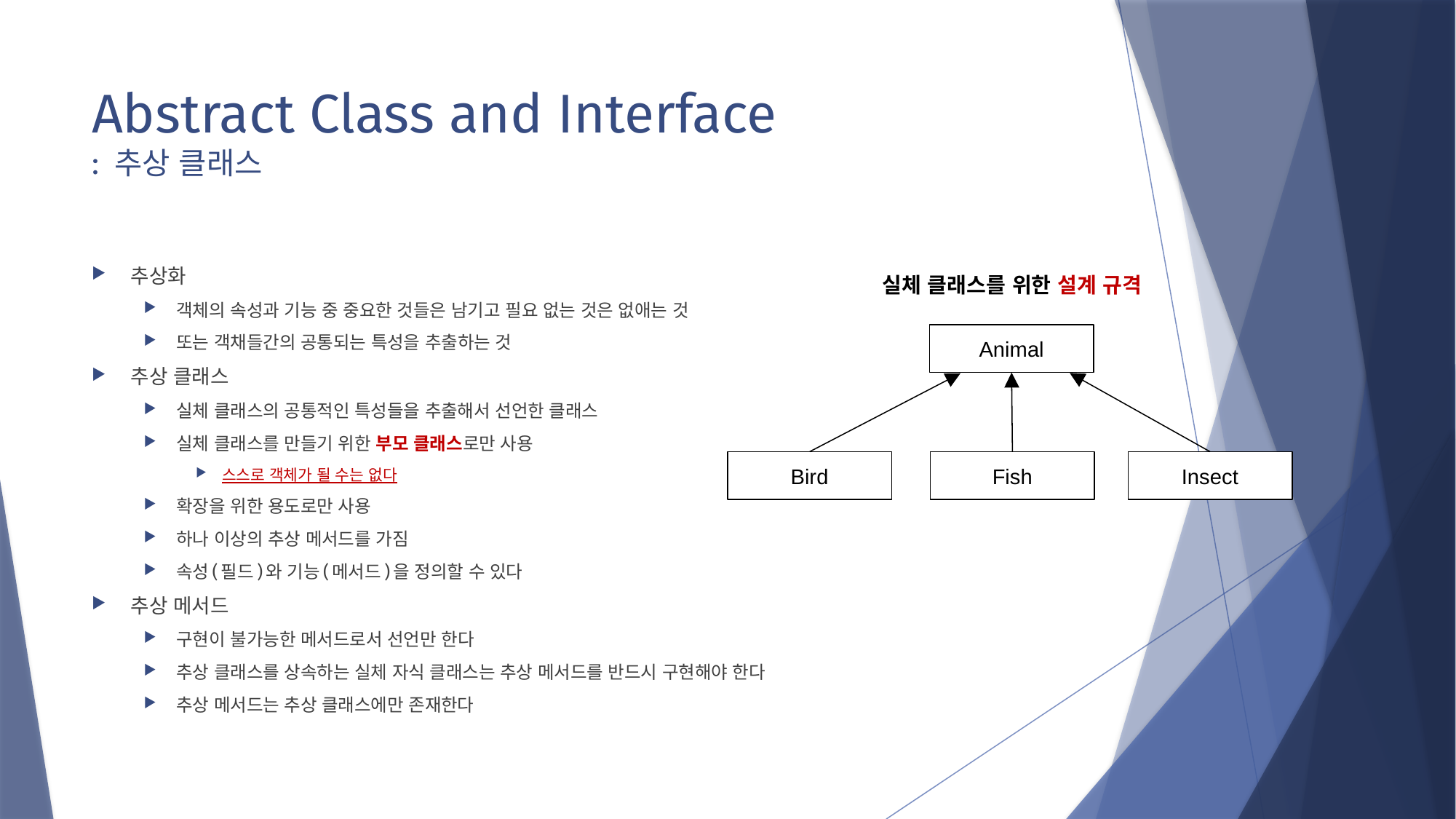

# Abstract Class and Interface : 추상 클래스
추상화
객체의 속성과 기능 중 중요한 것들은 남기고 필요 없는 것은 없애는 것
또는 객채들간의 공통되는 특성을 추출하는 것
추상 클래스
실체 클래스의 공통적인 특성들을 추출해서 선언한 클래스
실체 클래스를 만들기 위한 부모 클래스로만 사용
스스로 객체가 될 수는 없다
확장을 위한 용도로만 사용
하나 이상의 추상 메서드를 가짐
속성(필드)와 기능(메서드)을 정의할 수 있다
추상 메서드
구현이 불가능한 메서드로서 선언만 한다
추상 클래스를 상속하는 실체 자식 클래스는 추상 메서드를 반드시 구현해야 한다
추상 메서드는 추상 클래스에만 존재한다
실체 클래스를 위한 설계 규격
Animal
Bird
Fish
Insect